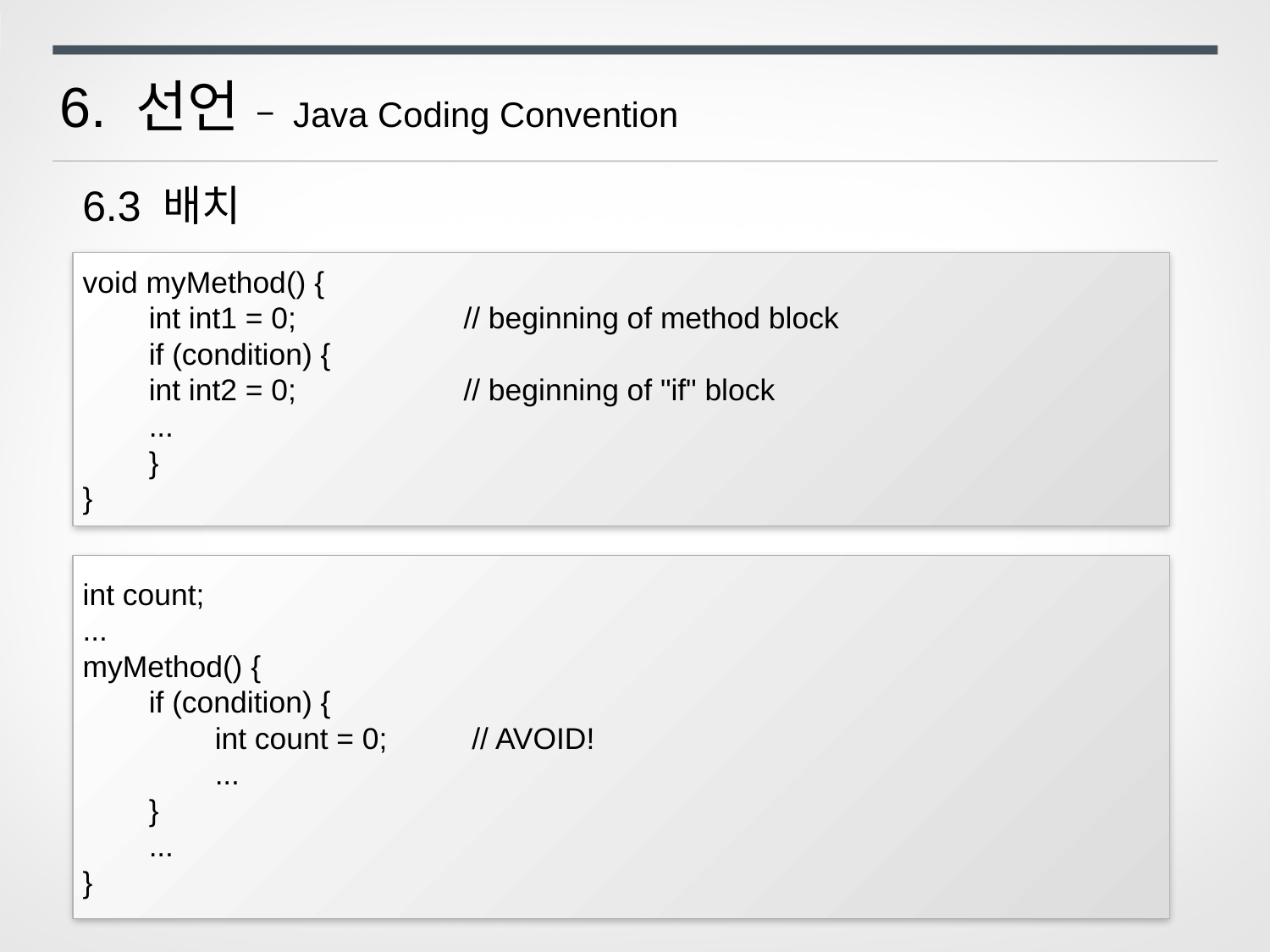

6. 선언 – Java Coding Convention
6.3 배치
void myMethod() {
        int int1 = 0; 		// beginning of method block
        if (condition) {
        int int2 = 0;		// beginning of "if" block
        ...
        }
}
int count;
...
myMethod() {
        if (condition) {
                int count = 0;	 // AVOID!
                ...
        }
        ...
}